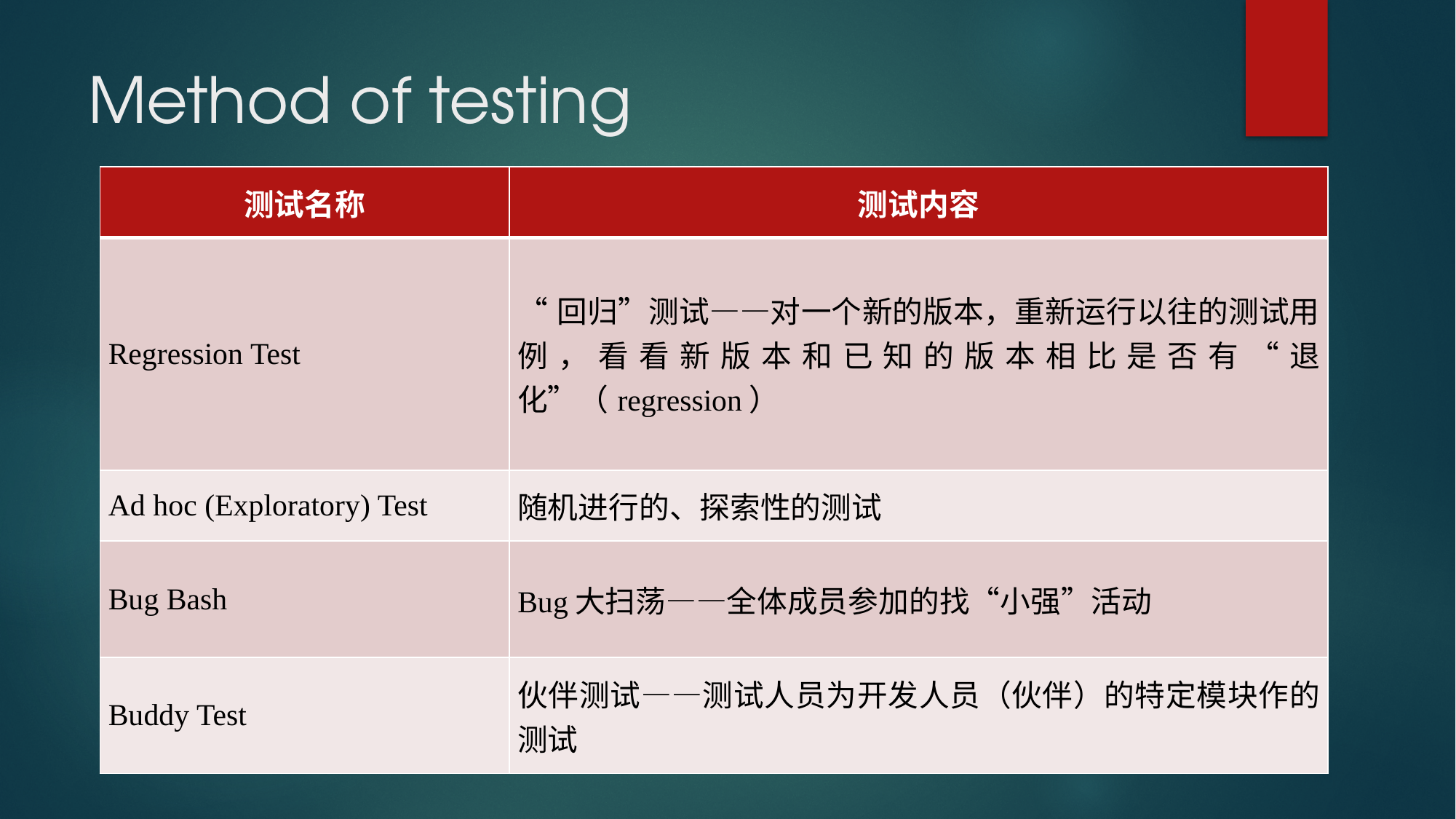

# Method of testing
| 测试名称 | 测试内容 |
| --- | --- |
| Regression Test | “回归”测试——对一个新的版本，重新运行以往的测试用例，看看新版本和已知的版本相比是否有“退化”（regression） |
| Ad hoc (Exploratory) Test | 随机进行的、探索性的测试 |
| Bug Bash | Bug大扫荡——全体成员参加的找“小强”活动 |
| Buddy Test | 伙伴测试——测试人员为开发人员（伙伴）的特定模块作的测试 |